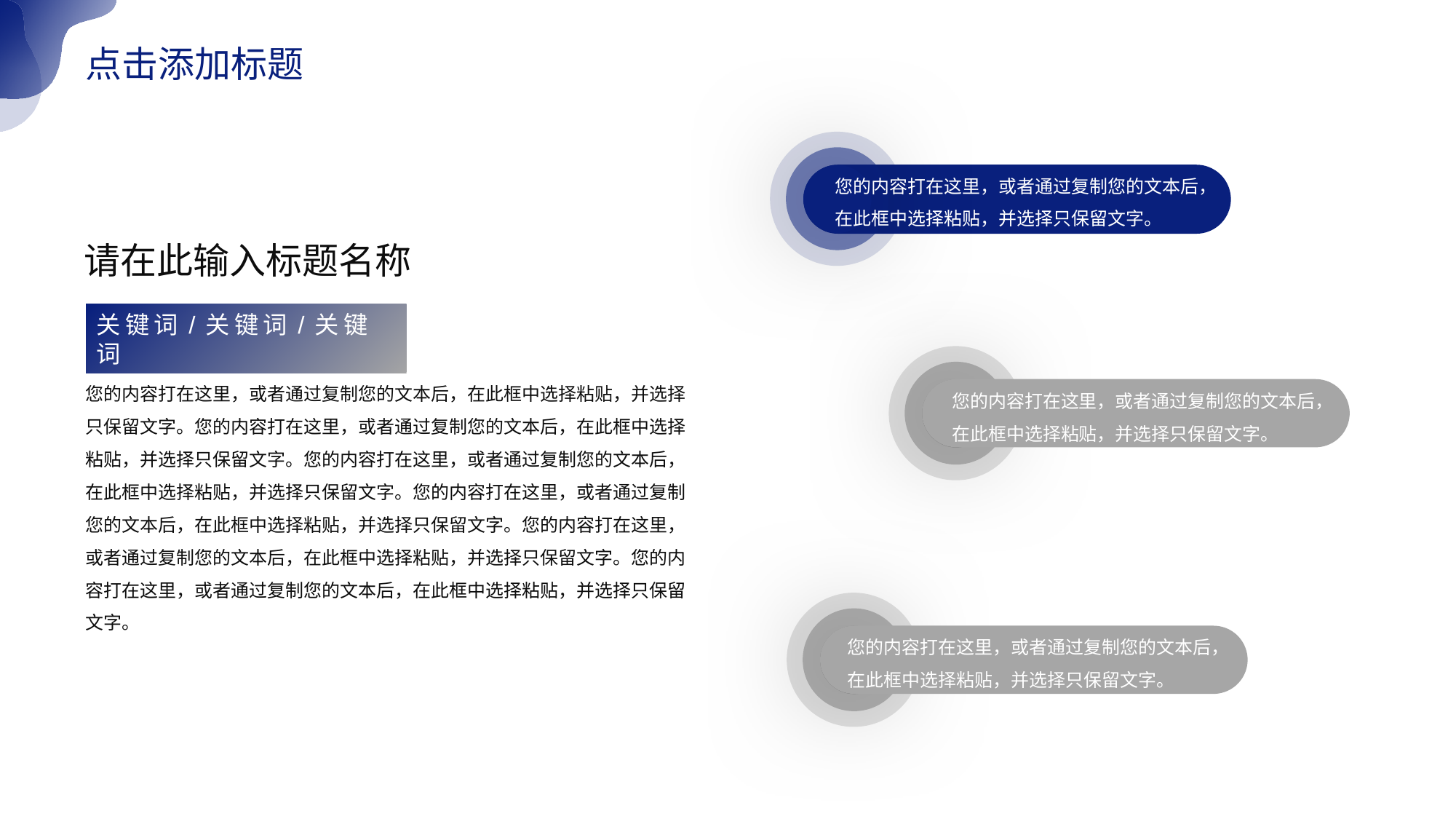

点击添加标题

您的内容打在这里，或者通过复制您的文本后，在此框中选择粘贴，并选择只保留文字。

请在此输入标题名称
关键词/关键词/关键词

您的内容打在这里，或者通过复制您的文本后，在此框中选择粘贴，并选择只保留文字。

您的内容打在这里，或者通过复制您的文本后，在此框中选择粘贴，并选择只保留文字。您的内容打在这里，或者通过复制您的文本后，在此框中选择粘贴，并选择只保留文字。您的内容打在这里，或者通过复制您的文本后，在此框中选择粘贴，并选择只保留文字。您的内容打在这里，或者通过复制您的文本后，在此框中选择粘贴，并选择只保留文字。您的内容打在这里，或者通过复制您的文本后，在此框中选择粘贴，并选择只保留文字。您的内容打在这里，或者通过复制您的文本后，在此框中选择粘贴，并选择只保留文字。

您的内容打在这里，或者通过复制您的文本后，在此框中选择粘贴，并选择只保留文字。